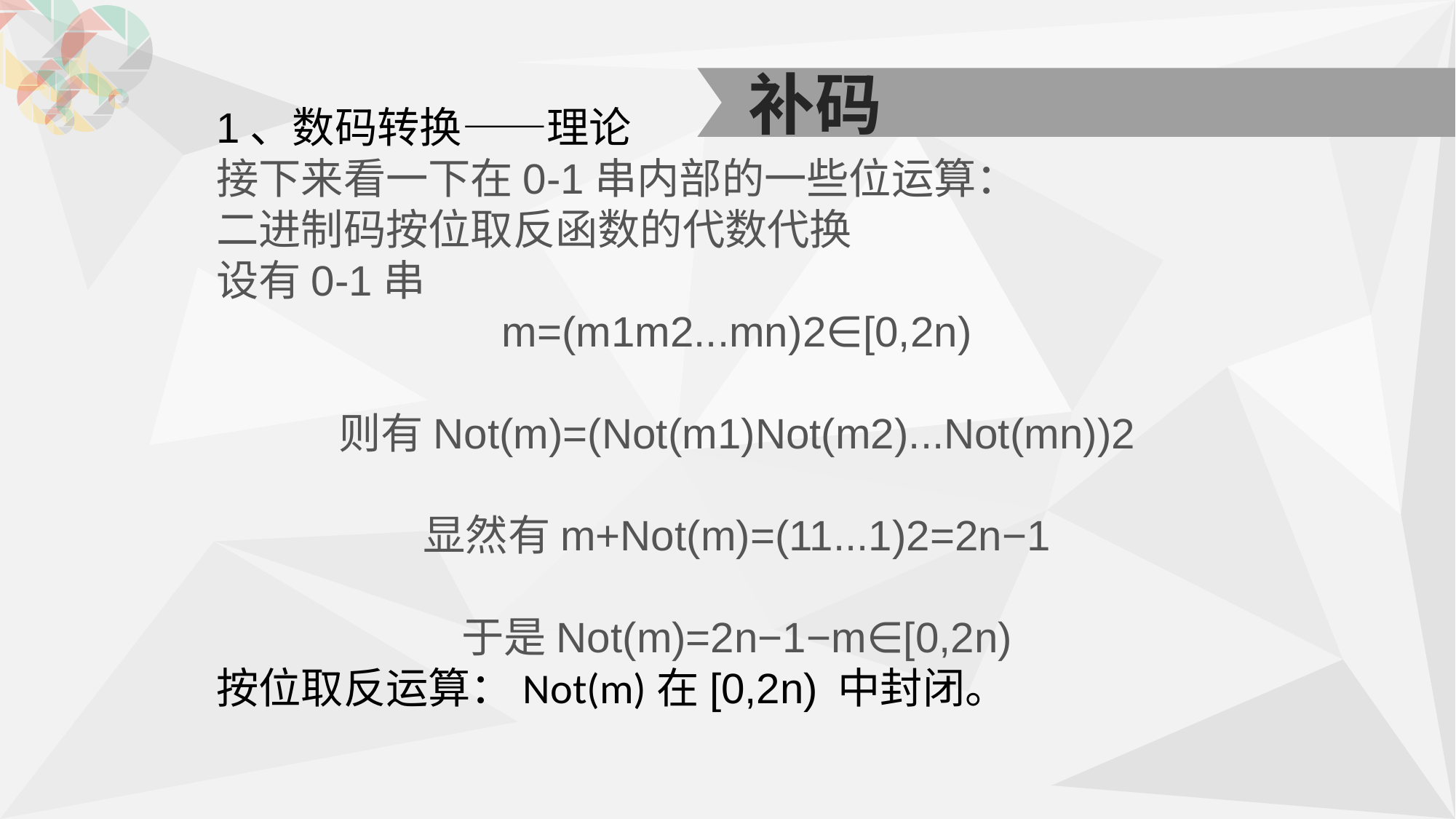

补码

1、数码转换——理论
接下来看一下在0-1串内部的一些位运算：
二进制码按位取反函数的代数代换
设有0-1串
m=(m1m2...mn)2∈[0,2n)
则有Not(m)=(Not(m1)Not(m2)...Not(mn))2
显然有m+Not(m)=(11...1)2=2n−1
于是Not(m)=2n−1−m∈[0,2n)
按位取反运算：Not(m)在[0,2n) 中封闭。